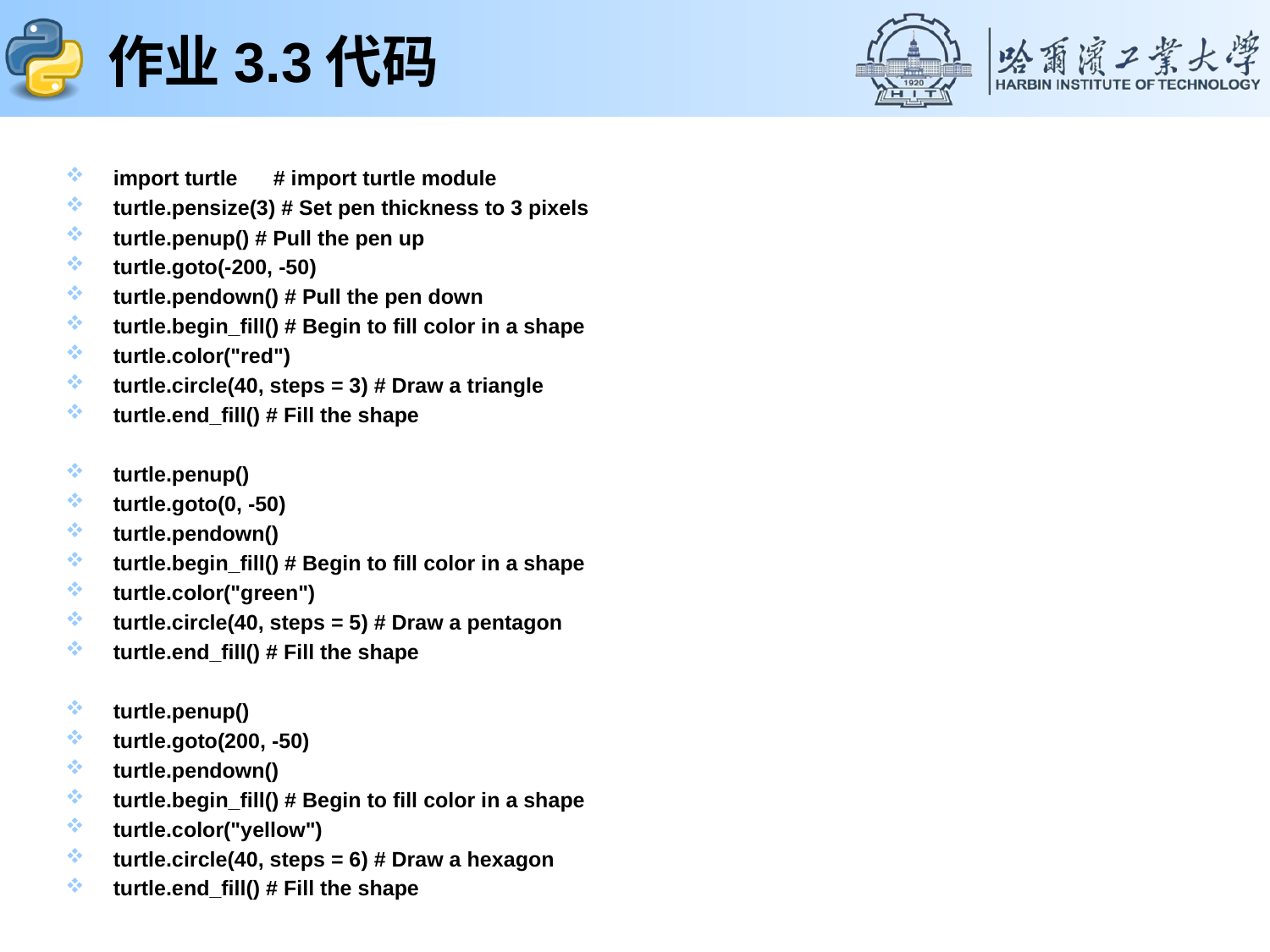

# 作业3.3代码
import turtle      # import turtle module
turtle.pensize(3) # Set pen thickness to 3 pixels
turtle.penup() # Pull the pen up
turtle.goto(-200, -50)
turtle.pendown() # Pull the pen down
turtle.begin_fill() # Begin to fill color in a shape
turtle.color("red")
turtle.circle(40, steps = 3) # Draw a triangle
turtle.end_fill() # Fill the shape

turtle.penup()
turtle.goto(0, -50)
turtle.pendown()
turtle.begin_fill() # Begin to fill color in a shape
turtle.color("green")
turtle.circle(40, steps = 5) # Draw a pentagon
turtle.end_fill() # Fill the shape

turtle.penup()
turtle.goto(200, -50)
turtle.pendown()
turtle.begin_fill() # Begin to fill color in a shape
turtle.color("yellow")
turtle.circle(40, steps = 6) # Draw a hexagon
turtle.end_fill() # Fill the shape